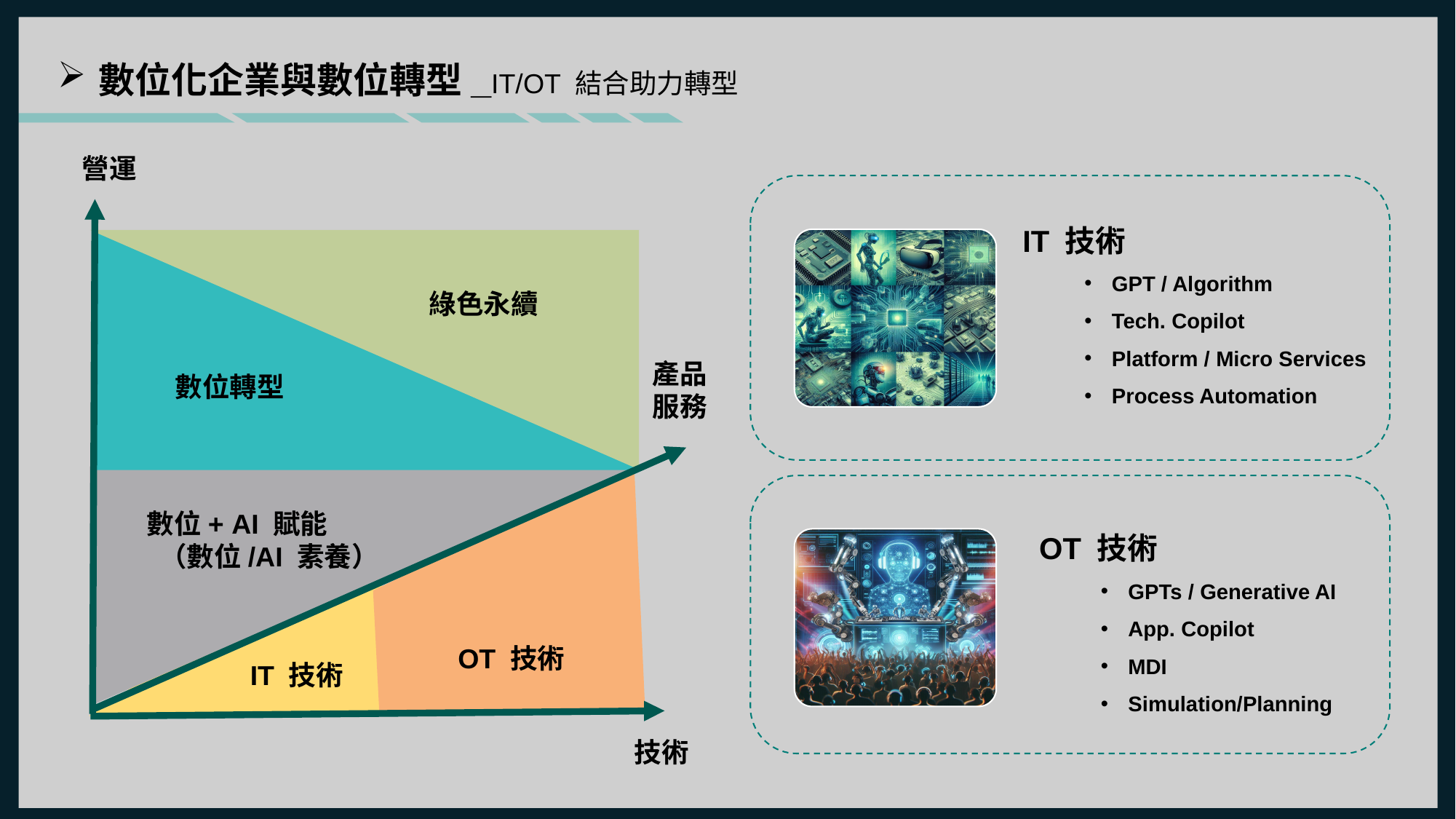

數位化企業與數位轉型_IT/OT 結合助力轉型

營運
綠色永續

產品
服務
數位轉型

數位+ AI 賦能
 （數位/AI 素養）
OT 技術
IT 技術
技術

IT 技術
GPT / Algorithm
Tech. Copilot
Platform / Micro Services
Process Automation

OT 技術
GPTs / Generative AI
App. Copilot
MDI
Simulation/Planning